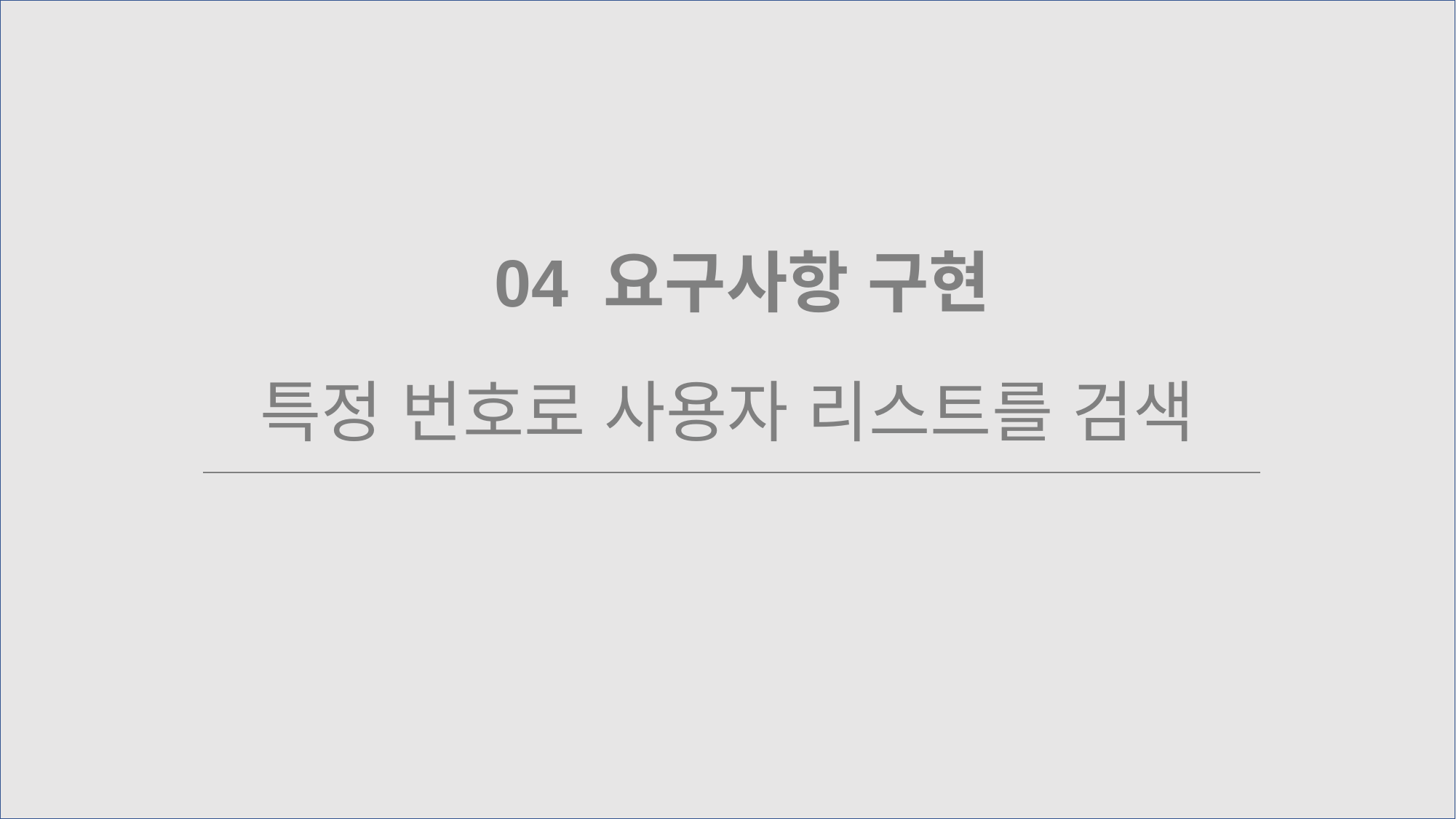

특정 번호로 사용자 리스트를 검색
04 요구사항 구현